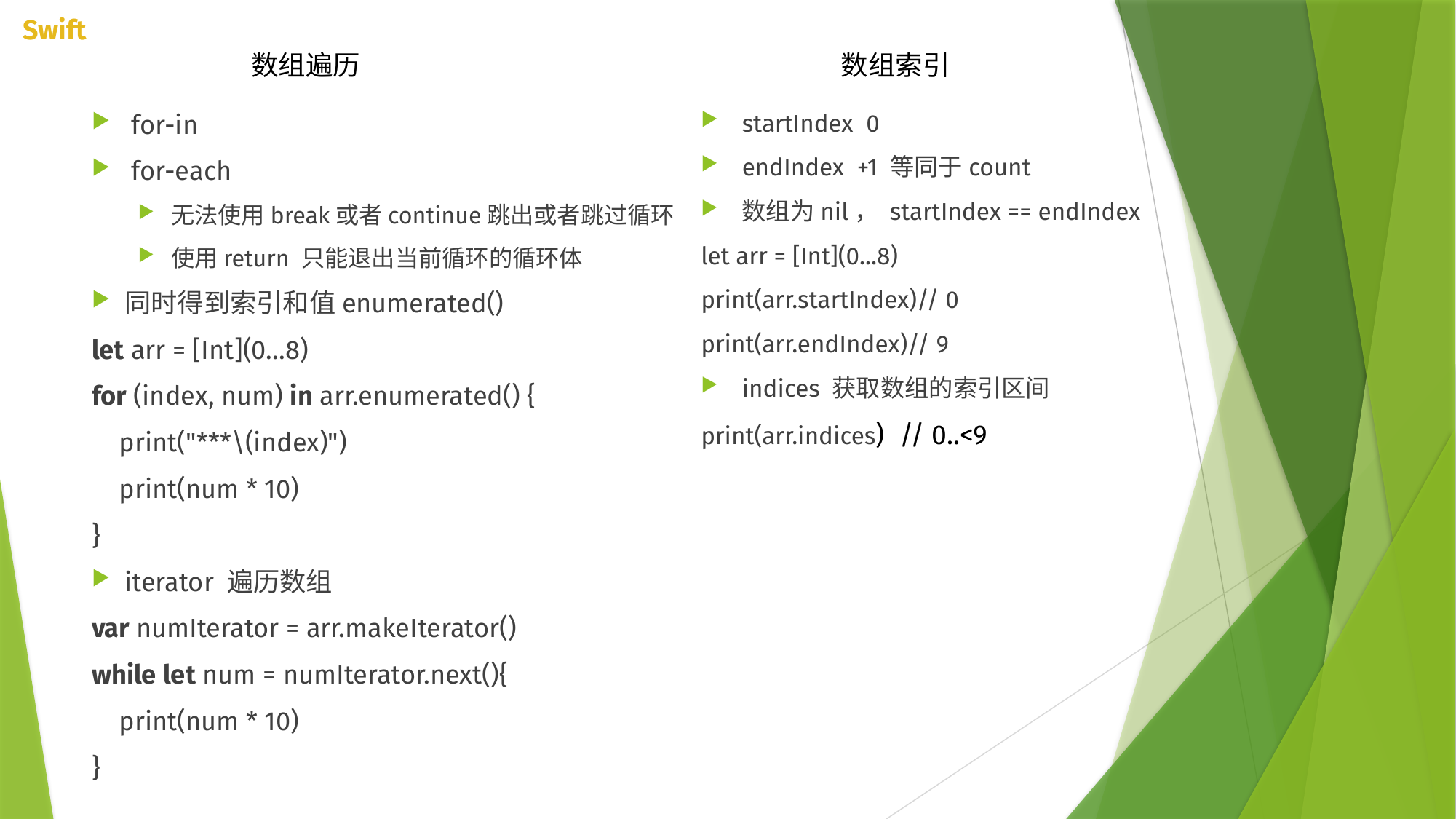

数组遍历
数组索引
for-in
for-each
无法使用break或者continue跳出或者跳过循环
使用return 只能退出当前循环的循环体
同时得到索引和值enumerated()
let arr = [Int](0...8)
for (index, num) in arr.enumerated() {
    print("***\(index)")
    print(num * 10)
}
iterator 遍历数组
var numIterator = arr.makeIterator()
while let num = numIterator.next(){
    print(num * 10)
}

startIndex  0
endIndex  +1 等同于count
数组为nil， startIndex == endIndex
let arr = [Int](0...8)
print(arr.startIndex)// 0
print(arr.endIndex)// 9
indices 获取数组的索引区间
print(arr.indices)  // 0..<9